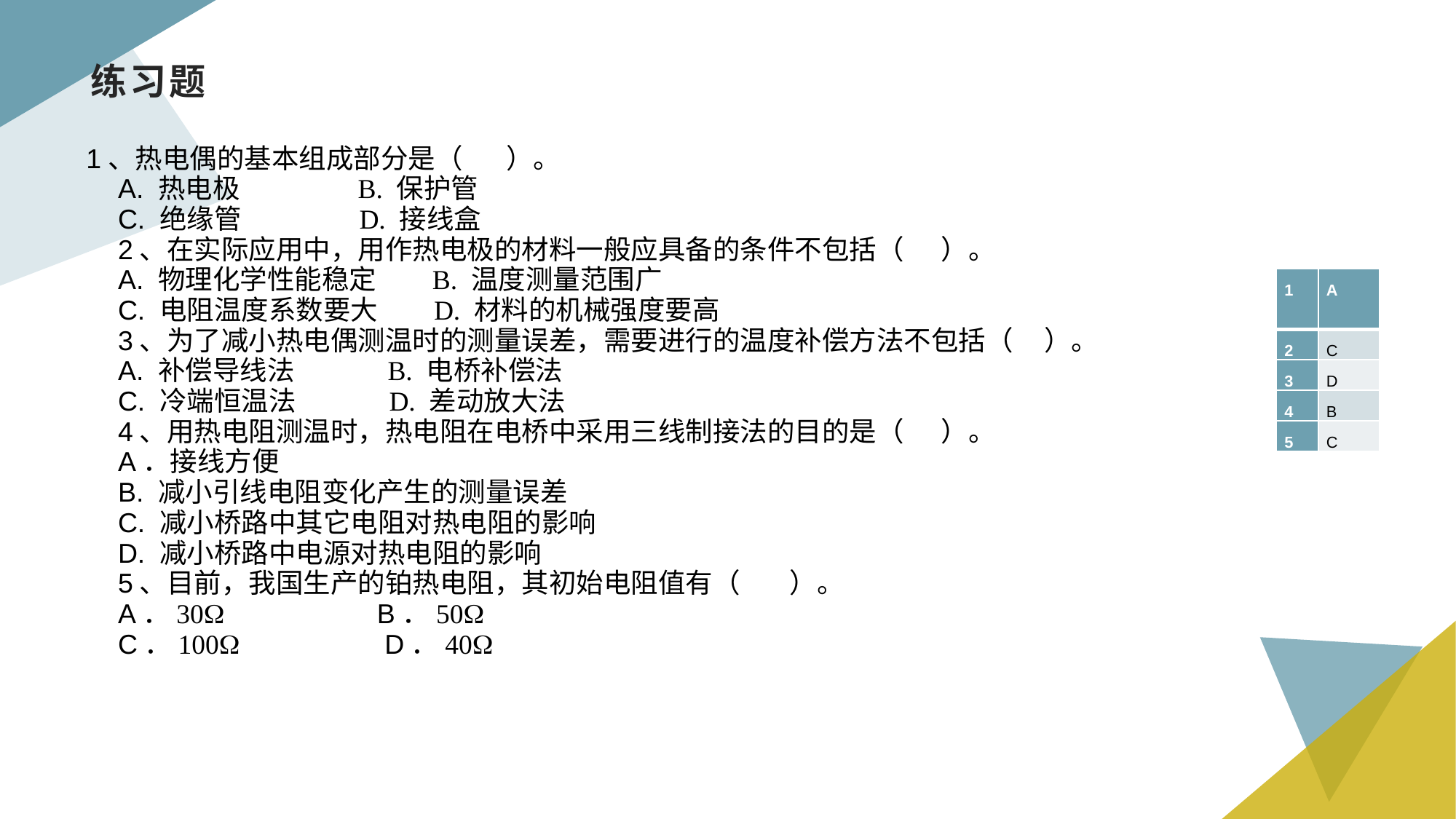

# 练习题
1、热电偶的基本组成部分是（       ）。
A. 热电极                  B. 保护管
C. 绝缘管                  D. 接线盒
2、在实际应用中，用作热电极的材料一般应具备的条件不包括（      ）。
A. 物理化学性能稳定        B. 温度测量范围广
C. 电阻温度系数要大        D. 材料的机械强度要高
3、为了减小热电偶测温时的测量误差，需要进行的温度补偿方法不包括（     ）。
A. 补偿导线法              B. 电桥补偿法
C. 冷端恒温法              D. 差动放大法
4、用热电阻测温时，热电阻在电桥中采用三线制接法的目的是（      ）。
A．接线方便
B. 减小引线电阻变化产生的测量误差
C. 减小桥路中其它电阻对热电阻的影响
D. 减小桥路中电源对热电阻的影响
5、目前，我国生产的铂热电阻，其初始电阻值有（        ）。
A．30Ω                    B．50Ω
C．100Ω                   D．40Ω
| 1 | A |
| --- | --- |
| 2 | C |
| 3 | D |
| 4 | B |
| 5 | C |